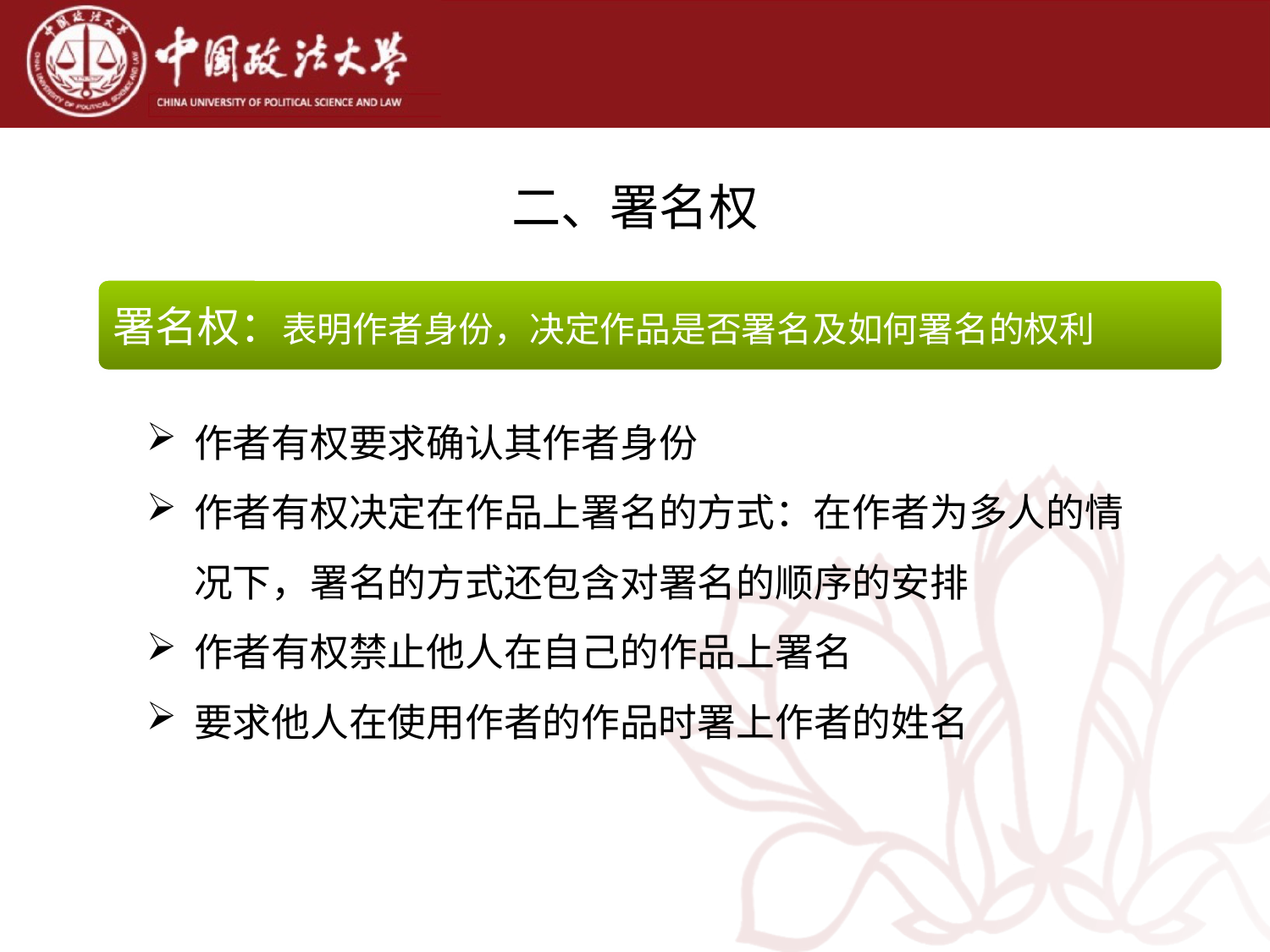

# 二、署名权
署名权：表明作者身份，决定作品是否署名及如何署名的权利
作者有权要求确认其作者身份
作者有权决定在作品上署名的方式：在作者为多人的情况下，署名的方式还包含对署名的顺序的安排
作者有权禁止他人在自己的作品上署名
要求他人在使用作者的作品时署上作者的姓名